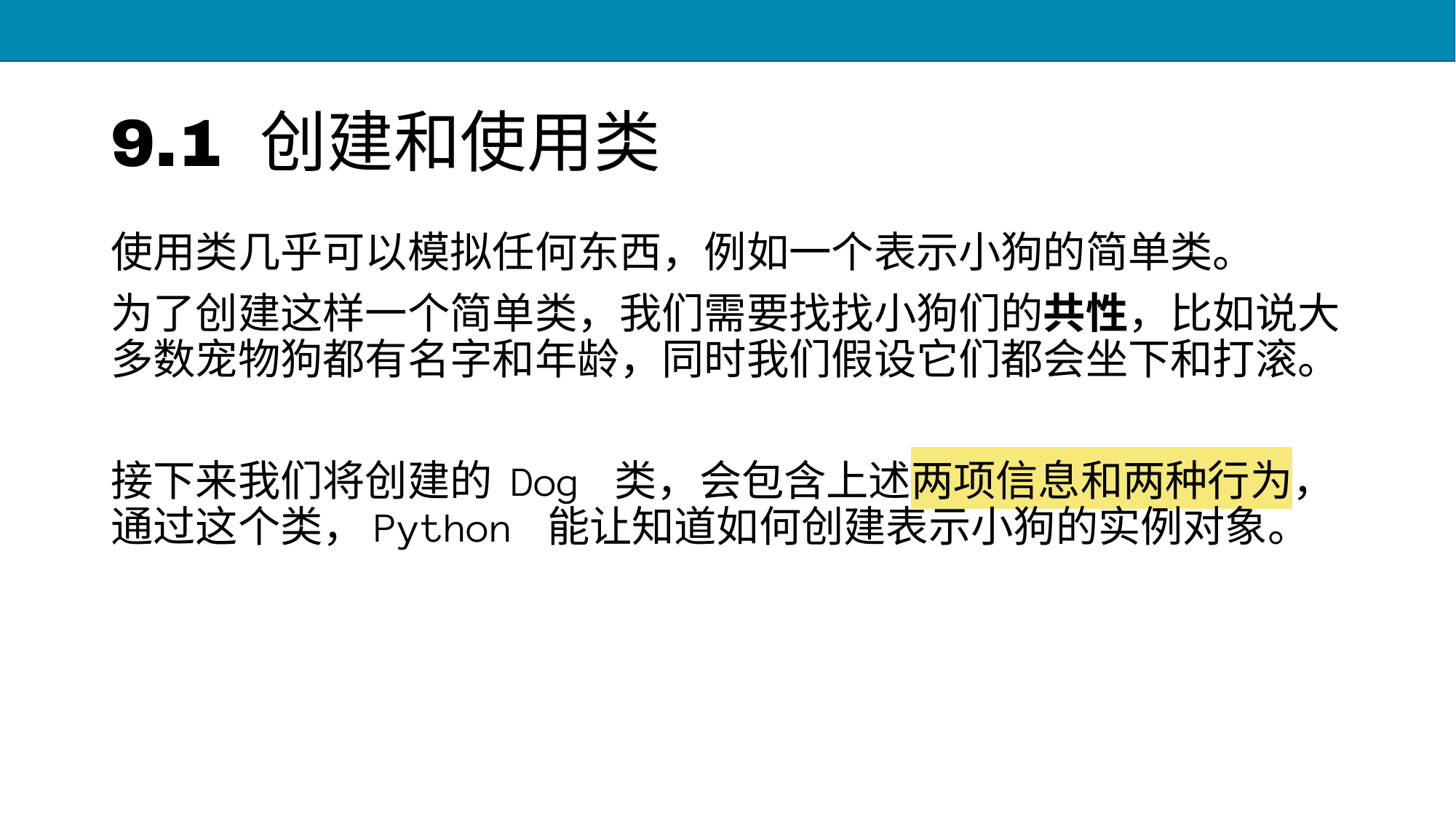

# 9.1 创建和使用类
使用类几乎可以模拟任何东西，例如一个表示小狗的简单类。
为了创建这样一个简单类，我们需要找找小狗们的共性，比如说大多数宠物狗都有名字和年龄，同时我们假设它们都会坐下和打滚。

接下来我们将创建的 Dog 类，会包含上述两项信息和两种行为，通过这个类，Python 能让知道如何创建表示小狗的实例对象。